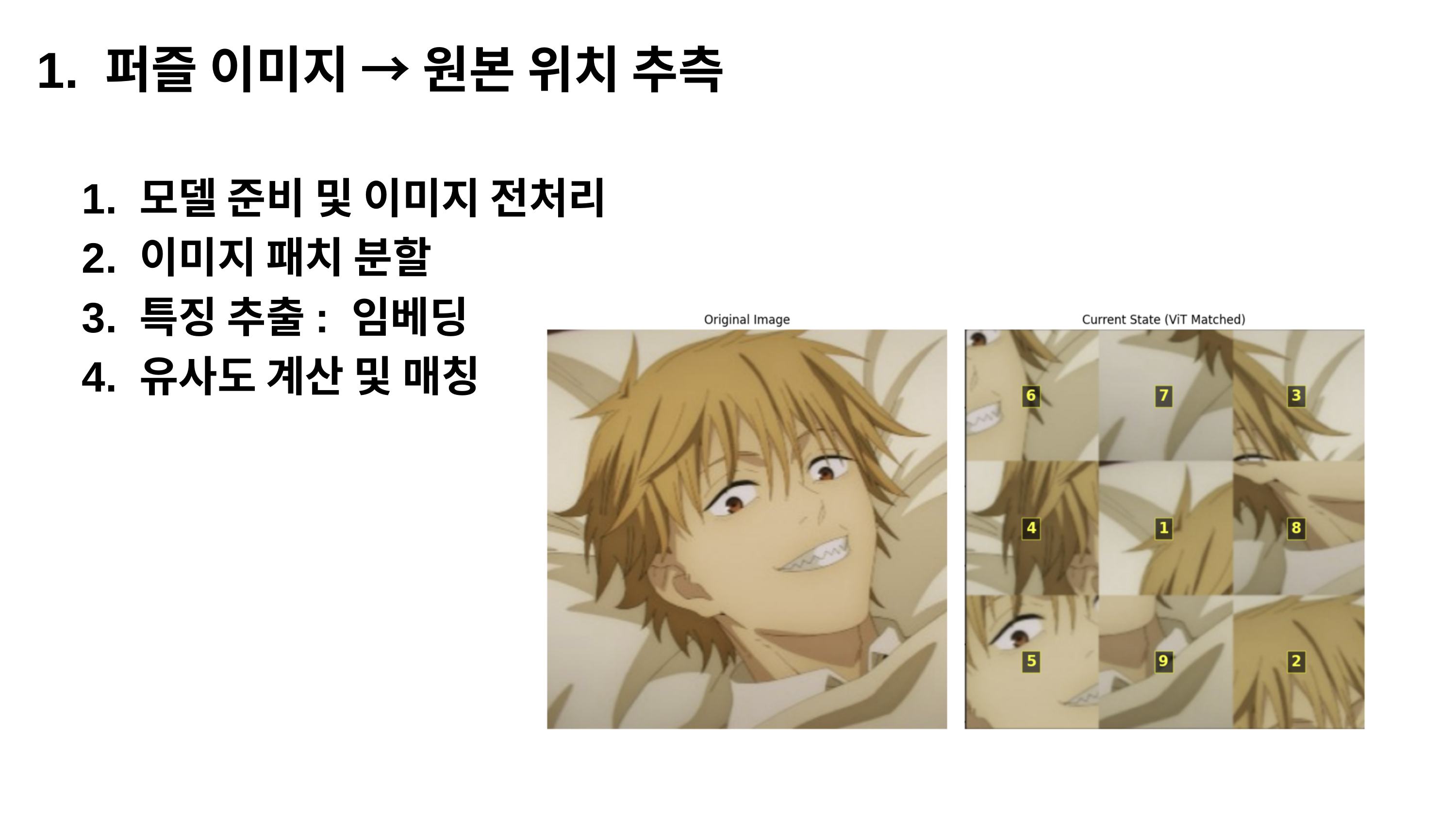

1. 퍼즐 이미지 → 원본 위치 추측
1. 모델 준비 및 이미지 전처리
2. 이미지 패치 분할
3. 특징 추출: 임베딩
4. 유사도 계산 및 매칭